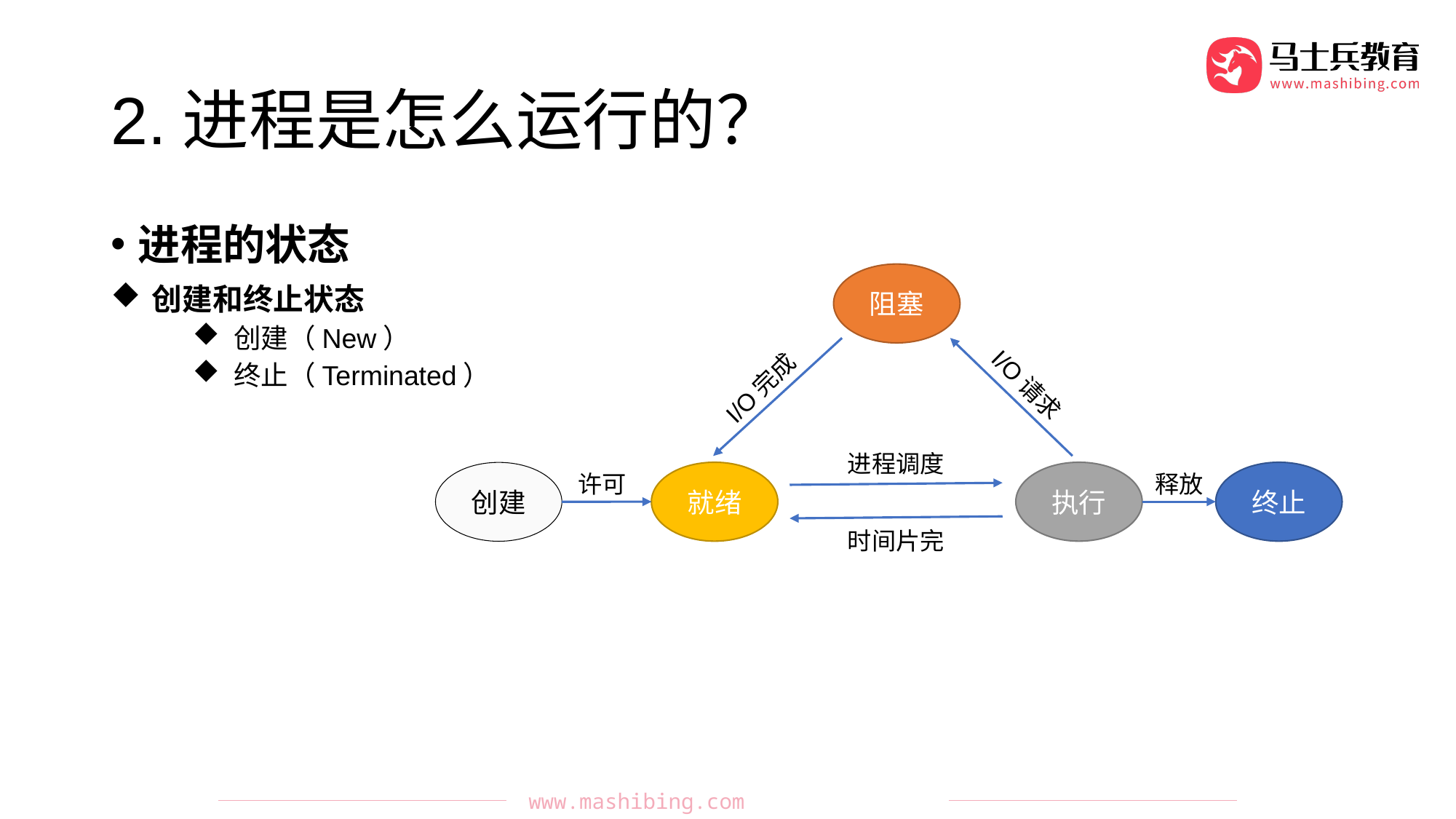

# 2.进程是怎么运行的？
进程的状态
创建和终止状态
创建（New）
终止（Terminated）
阻塞
I/O请求
I/O完成
进程调度
时间片完
就绪
执行
终止
创建
许可
释放